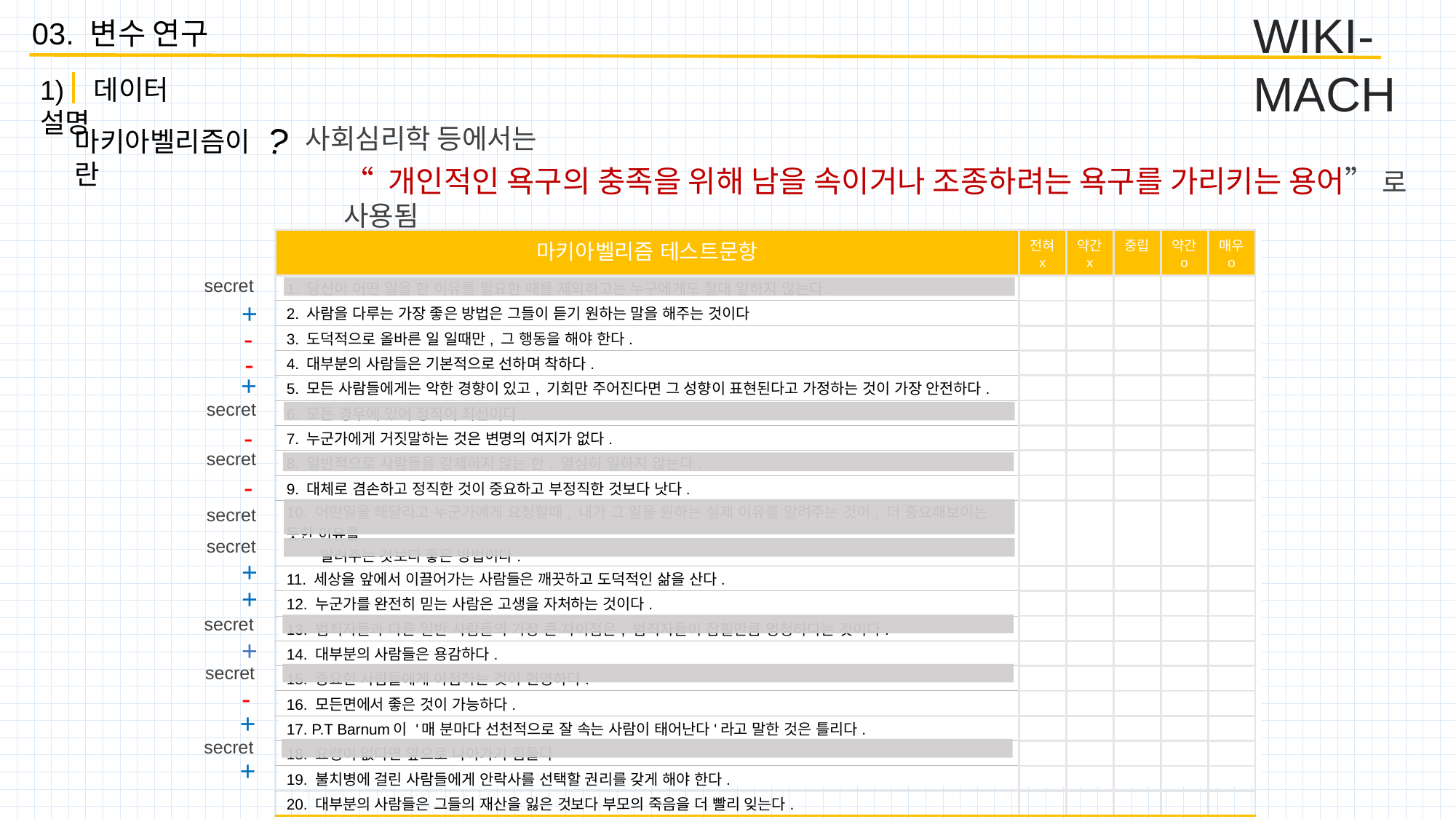

WIKI-MACH
03. 변수 연구
1)   데이터 설명
사회심리학 등에서는
?
마키아벨리즘이란
 “ 개인적인 욕구의 충족을 위해 남을 속이거나 조종하려는 욕구를 가리키는 용어” 로  사용됨
| 마키아벨리즘 테스트문항 | 전혀x | 약간x | 중립 | 약간o | 매우o |
| --- | --- | --- | --- | --- | --- |
| 1. 당신이 어떤 일을 한 이유를 필요한 때를 제외하고는 누구에게도 절대 말하지 않는다. |  |  |  |  |  |
| 2. 사람을 다루는 가장 좋은 방법은 그들이 듣기 원하는 말을 해주는 것이다 |  |  |  |  |  |
| 3. 도덕적으로 올바른 일 일때만, 그 행동을 해야 한다. |  |  |  |  |  |
| 4. 대부분의 사람들은 기본적으로 선하며 착하다. |  |  |  |  |  |
| 5. 모든 사람들에게는 악한 경향이 있고, 기회만 주어진다면 그 성향이 표현된다고 가정하는 것이 가장 안전하다. |  |  |  |  |  |
| 6. 모든 경우에 있어 정직이 최선이다. |  |  |  |  |  |
| 7. 누군가에게 거짓말하는 것은 변명의 여지가 없다. |  |  |  |  |  |
| 8. 일반적으로 사람들을 강제하지 않는 한, 열심히 일하지 않는다. |  |  |  |  |  |
| 9. 대체로 겸손하고 정직한 것이 중요하고 부정직한 것보다 낫다. |  |  |  |  |  |
| 10. 어떤일을 해달라고 누군가에게 요청할때, 내가 그 일을 원하는 실제 이유를 알려주는 것이, 더 중요해보이는 듯한 이유를 알려주는 것보다 좋은 방법이다. |  |  |  |  |  |
| 11. 세상을 앞에서 이끌어가는 사람들은 깨끗하고 도덕적인 삶을 산다. |  |  |  |  |  |
| 12. 누군가를 완전히 믿는 사람은 고생을 자처하는 것이다. |  |  |  |  |  |
| 13. 범죄자들과 다른 일반 사람들의 가장 큰 차이점은, 범죄자들이 잡힐만큼 멍청하다는 것이다. |  |  |  |  |  |
| 14. 대부분의 사람들은 용감하다. |  |  |  |  |  |
| 15. 중요한 사람들에게 아첨하는 것이 현명하다. |  |  |  |  |  |
| 16. 모든면에서 좋은 것이 가능하다. |  |  |  |  |  |
| 17. P.T Barnum이 '매 분마다 선천적으로 잘 속는 사람이 태어난다'라고 말한 것은 틀리다. |  |  |  |  |  |
| 18. 요령이 없다면 앞으로 나아가기 힘들다 |  |  |  |  |  |
| 19. 불치병에 걸린 사람들에게 안락사를 선택할 권리를 갖게 해야 한다. |  |  |  |  |  |
| 20. 대부분의 사람들은 그들의 재산을 잃은 것보다 부모의 죽음을 더 빨리 잊는다. |  |  |  |  |  |

secret

+
-
-
+
secret

-
secret

-
secret

secret

+
+
secret

+
secret

-
+
secret

+